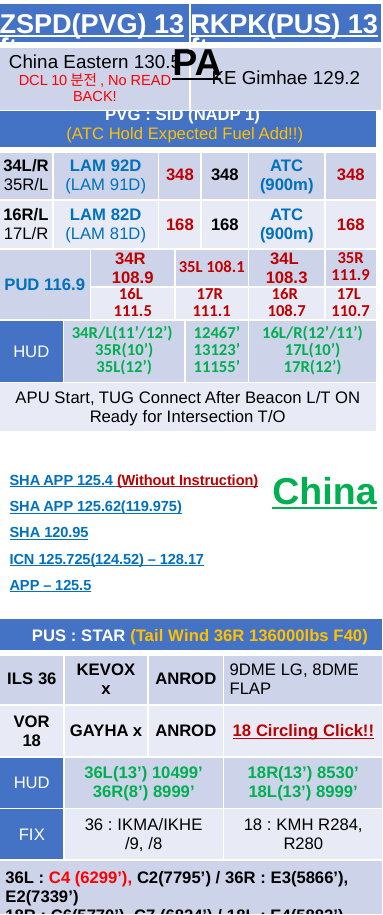

| ZSPD(PVG) 13ft | RKPK(PUS) 13ft |
| --- | --- |
| China Eastern 130.5 DCL 10분전, No READ BACK! | KE Gimhae 129.2 |
PA
| PVG : SID (NADP 1) (ATC Hold Expected Fuel Add!!) |  |  |  |  |  |  |  |  |  |
| --- | --- | --- | --- | --- | --- | --- | --- | --- | --- |
| 34L/R 35R/L | LAM 92D (LAM 91D) |  |  | 348 |  |  | 348 | ATC (900m) | 348 |
| 16R/L 17L/R | LAM 82D (LAM 81D) |  |  | 168 |  |  | 168 | ATC (900m) | 168 |
| PUD 116.9 |  |  | 34R 108.9 |  | 35L 108.1 |  |  | 34L 108.3 | 35R 111.9 |
|  |  |  | 16L 111.5 |  | 17R 111.1 |  |  | 16R 108.7 | 17L 110.7 |
| HUD |  | 34R/L(11’/12’) 35R(10’) 35L(12’) |  |  |  | 12467’ 13123’ 11155’ |  | 16L/R(12’/11’) 17L(10’) 17R(12’) |  |
| APU Start, TUG Connect After Beacon L/T ON Ready for Intersection T/O |  |  |  |  |  |  |  |  |  |
SHA APP 125.4 (Without Instruction)
SHA APP 125.62(119.975)
SHA 120.95
ICN 125.725(124.52) – 128.17
APP – 125.5
China
| PUS : STAR (Tail Wind 36R 136000lbs F40) |  |  |  |
| --- | --- | --- | --- |
| ILS 36 | KEVOX x | ANROD | 9DME LG, 8DME FLAP |
| VOR 18 | GAYHA x | ANROD | 18 Circling Click!! |
| HUD | 36L(13’) 10499’ 36R(8’) 8999’ |  | 18R(13’) 8530’ 18L(13’) 8999’ |
| FIX | 36 : IKMA/IKHE /9, /8 |  | 18 : KMH R284, R280 |
| 36L : C4 (6299’), C2(7795’) / 36R : E3(5866’), E2(7339’) 18R : C6(5770’), C7 (6824’) / 18L : E4(5882’), E5(8792’) |  |  |  |
| Vacate C3,C4 by ATC only. Max Taxi SPD 20KTS C2 HOLD SHORT 가까움(Vacate TaxiSPD) |  |  |  |